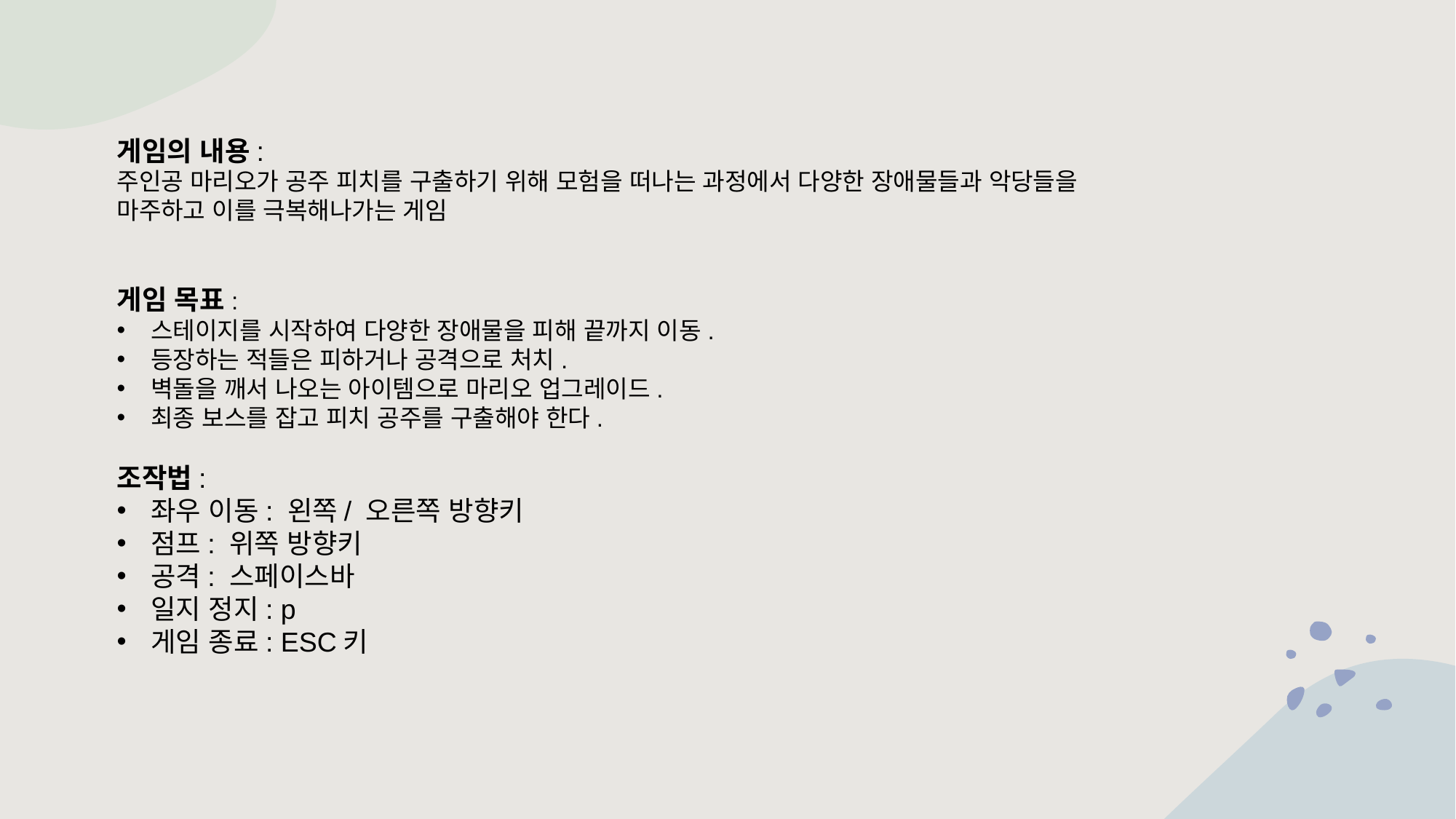

게임의 내용:
주인공 마리오가 공주 피치를 구출하기 위해 모험을 떠나는 과정에서 다양한 장애물들과 악당들을 마주하고 이를 극복해나가는 게임

게임 목표:
스테이지를 시작하여 다양한 장애물을 피해 끝까지 이동.
등장하는 적들은 피하거나 공격으로 처치.
벽돌을 깨서 나오는 아이템으로 마리오 업그레이드.
최종 보스를 잡고 피치 공주를 구출해야 한다.

조작법:
좌우 이동: 왼쪽/ 오른쪽 방향키
점프: 위쪽 방향키
공격: 스페이스바
일지 정지: p
게임 종료: ESC키